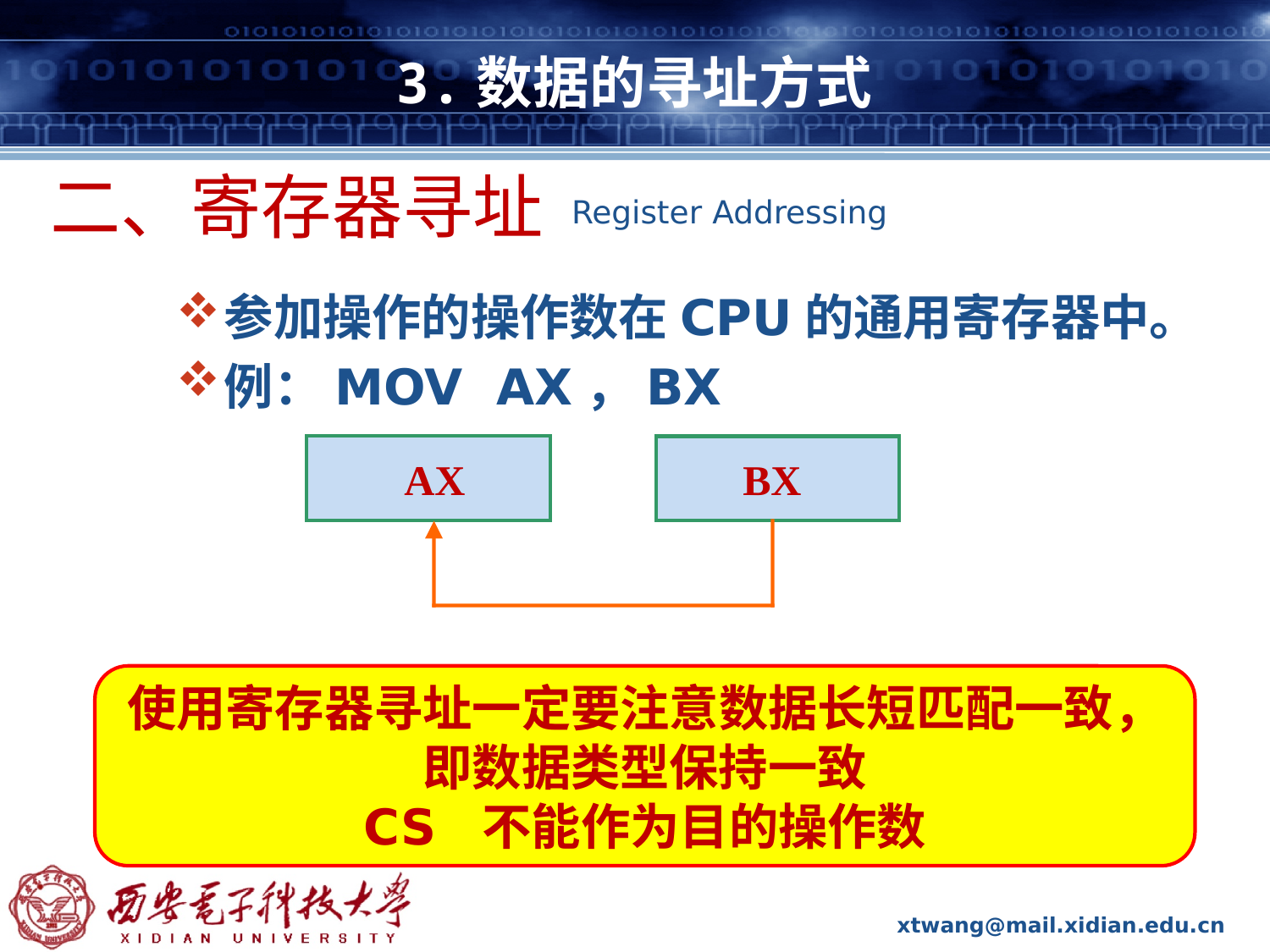

# 3.数据的寻址方式
二、寄存器寻址
Register Addressing
参加操作的操作数在CPU的通用寄存器中。
例：MOV  AX，BX

   AX
   BX

使用寄存器寻址一定要注意数据长短匹配一致，
即数据类型保持一致
CS  不能作为目的操作数